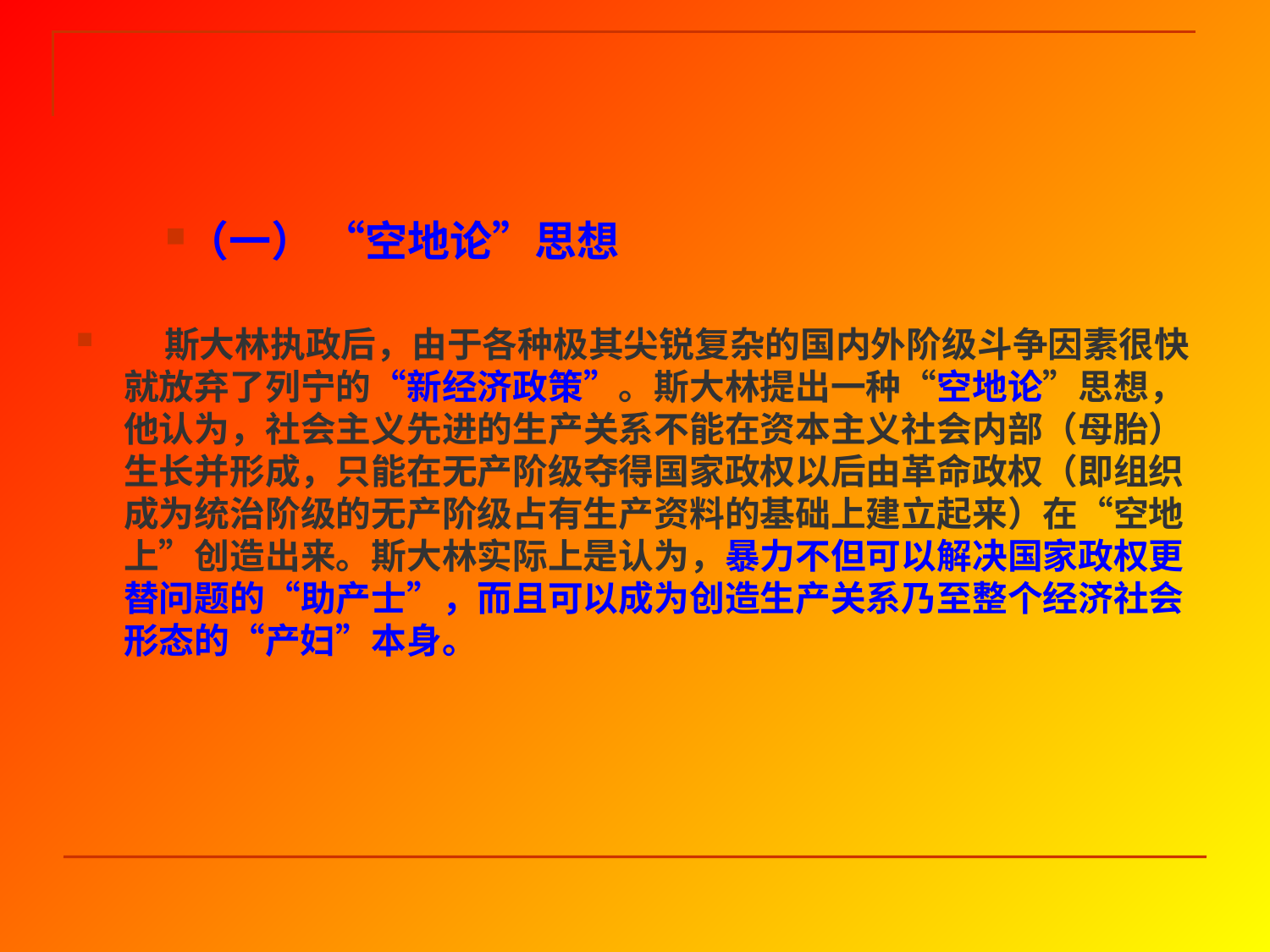

（一） “空地论”思想

    斯大林执政后，由于各种极其尖锐复杂的国内外阶级斗争因素很快就放弃了列宁的“新经济政策”。斯大林提出一种“空地论”思想，他认为，社会主义先进的生产关系不能在资本主义社会内部（母胎）生长并形成，只能在无产阶级夺得国家政权以后由革命政权（即组织成为统治阶级的无产阶级占有生产资料的基础上建立起来）在“空地上”创造出来。斯大林实际上是认为，暴力不但可以解决国家政权更替问题的“助产士”，而且可以成为创造生产关系乃至整个经济社会形态的“产妇”本身。